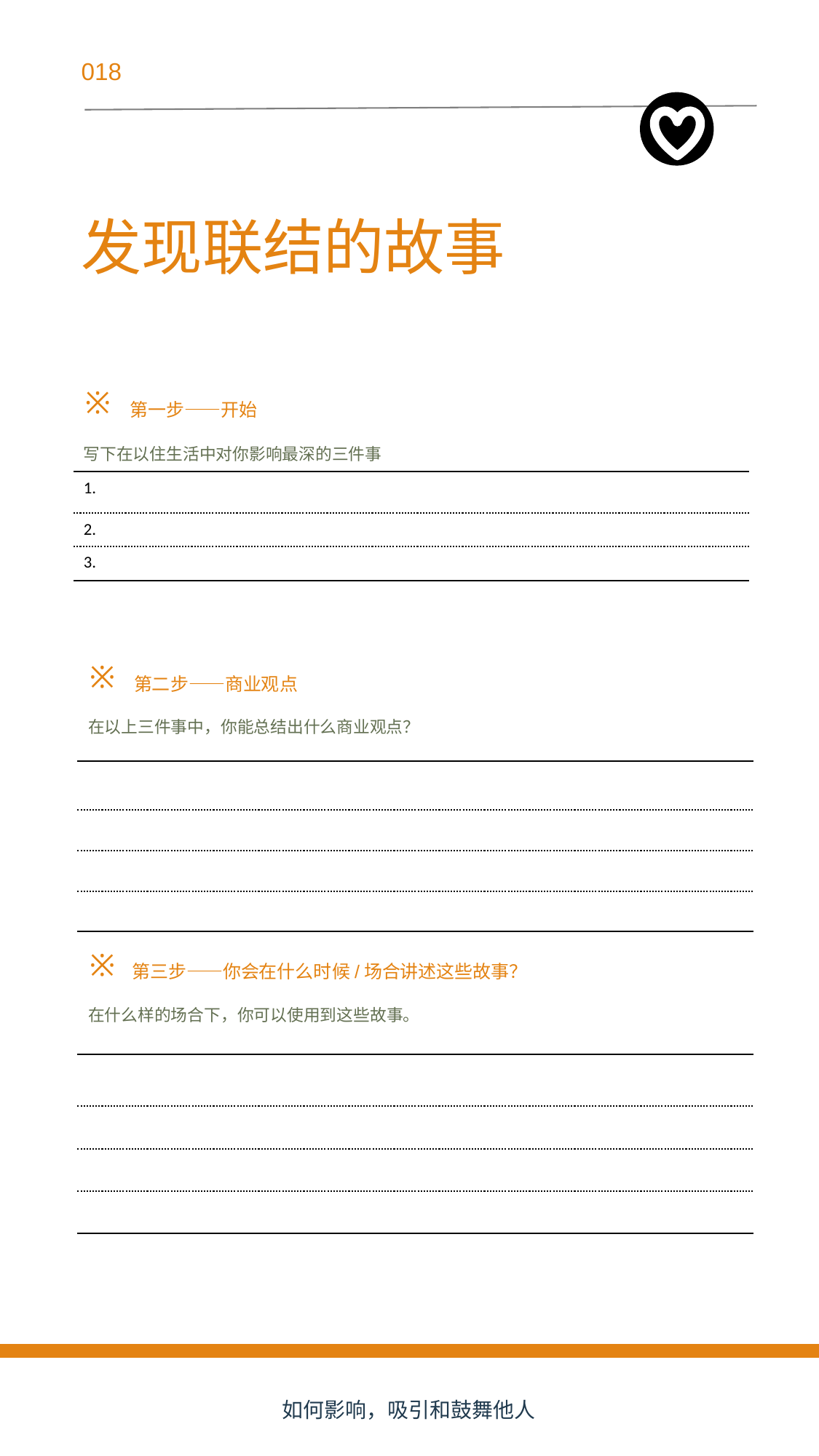

018

发现联结的故事
19

※
第一步——开始
写下在以住生活中对你影响最深的三件事

1.

2.

3.

※
第二步——商业观点
在以上三件事中，你能总结出什么商业观点？

※
第三步——你会在什么时候/场合讲述这些故事？
在什么样的场合下，你可以使用到这些故事。

如何影响，吸引和鼓舞他人
19